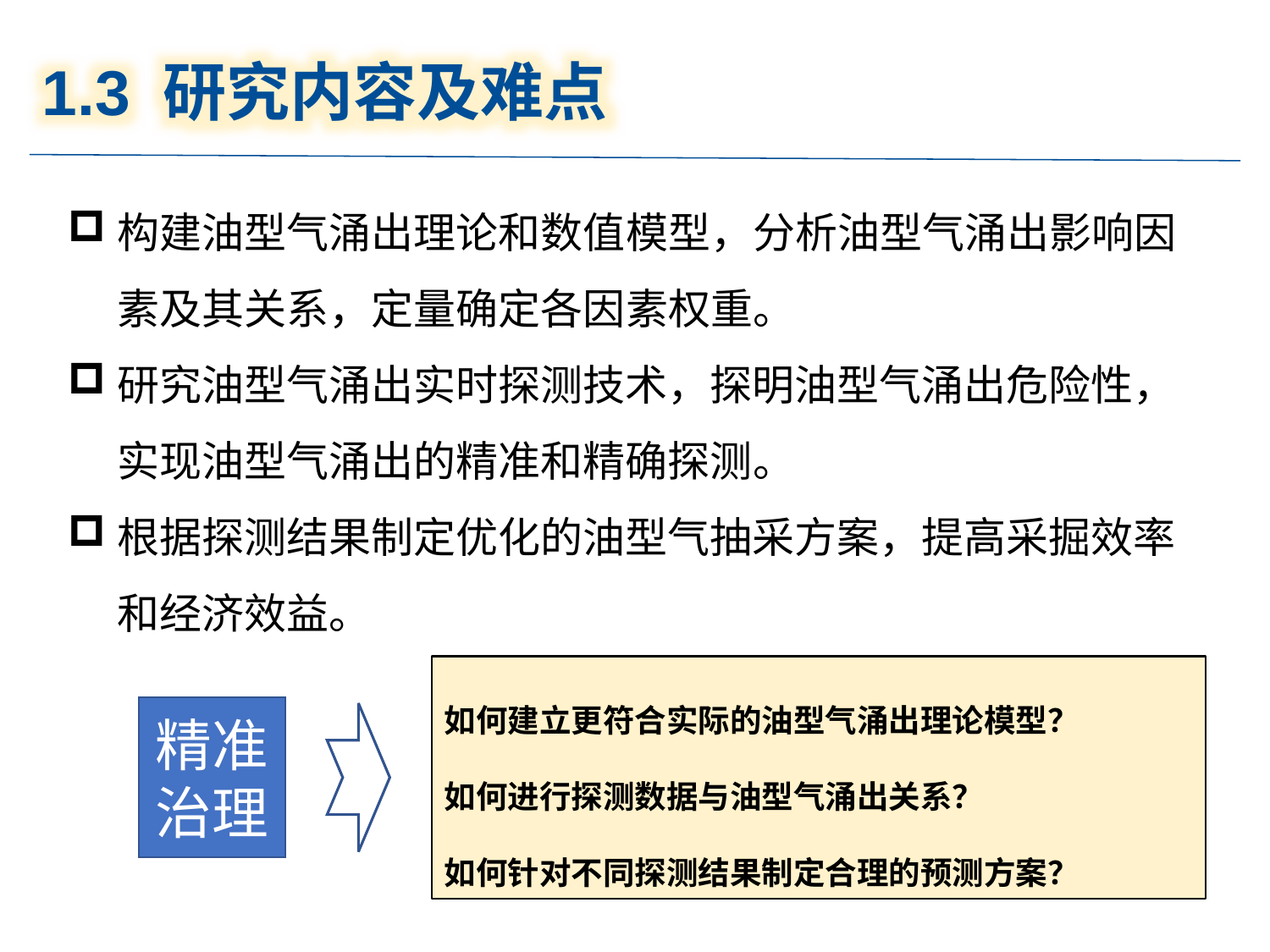

1.3 研究内容及难点
构建油型气涌出理论和数值模型，分析油型气涌出影响因素及其关系，定量确定各因素权重。
研究油型气涌出实时探测技术，探明油型气涌出危险性，实现油型气涌出的精准和精确探测。
根据探测结果制定优化的油型气抽采方案，提高采掘效率和经济效益。
如何建立更符合实际的油型气涌出理论模型？
如何进行探测数据与油型气涌出关系？
如何针对不同探测结果制定合理的预测方案？
精准治理